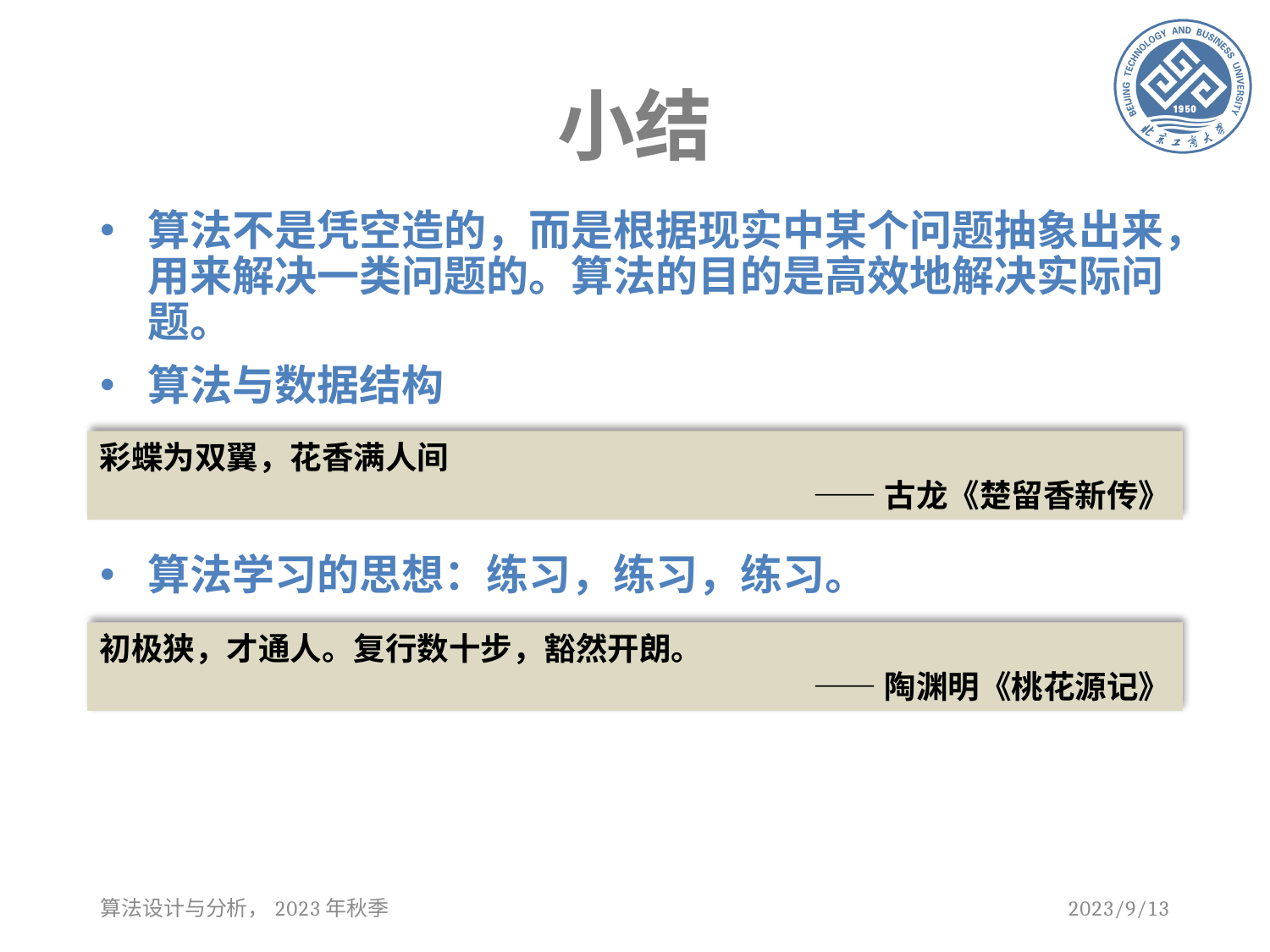

# 小结
算法不是凭空造的，而是根据现实中某个问题抽象出来，用来解决一类问题的。算法的目的是高效地解决实际问题。
算法与数据结构

算法学习的思想：练习，练习，练习。
彩蝶为双翼，花香满人间
——古龙《楚留香新传》
初极狭，才通人。复行数十步，豁然开朗。
——陶渊明《桃花源记》
算法设计与分析，2023年秋季
2023/9/13